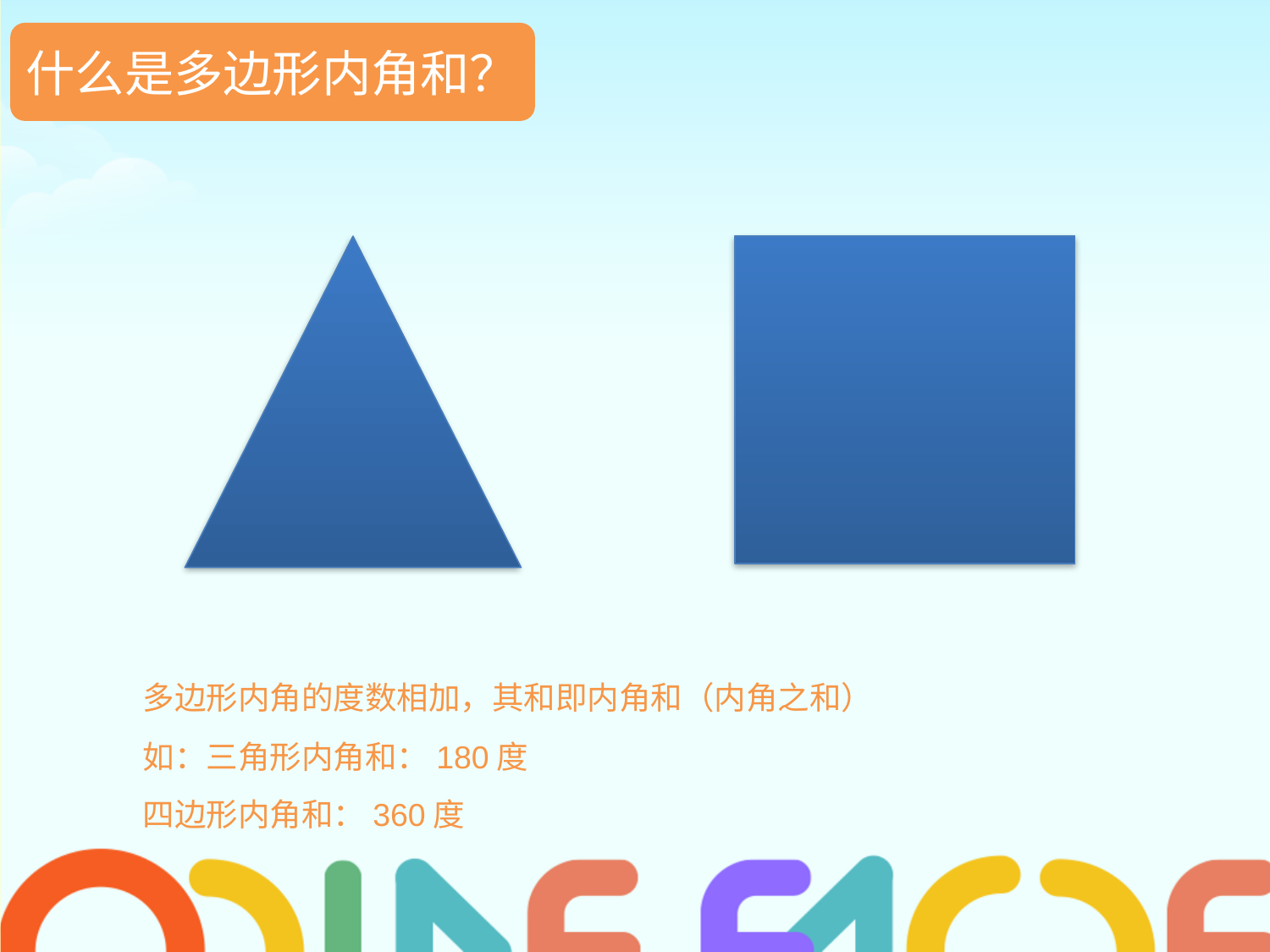

什么是多边形内角和？

	多边形内角的度数相加，其和即内角和（内角之和）
	如：三角形内角和：180度
	四边形内角和：360度